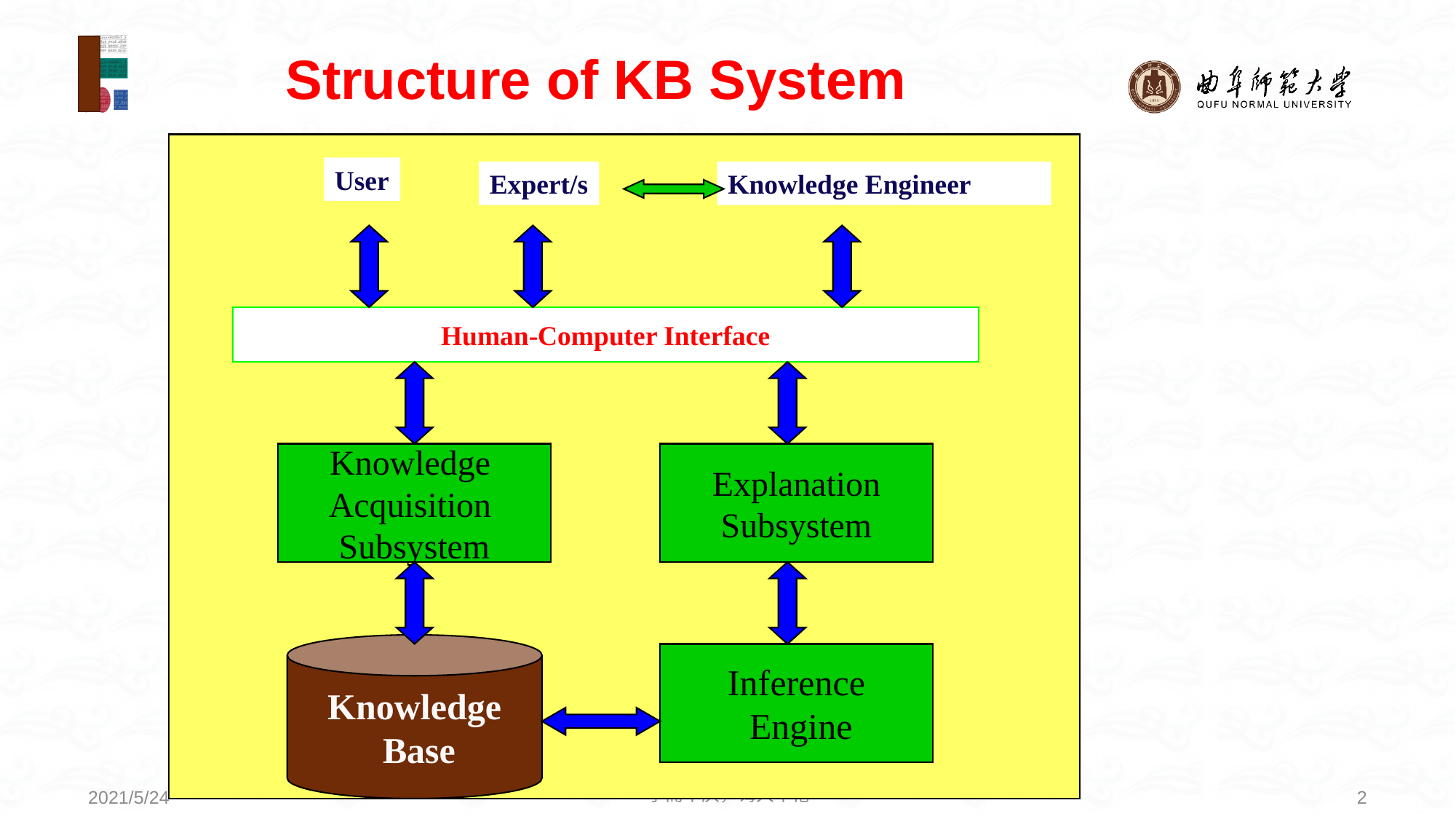

# Structure of KB System

User
Expert/s
Knowledge Engineer

Human-Computer Interface

Knowledge
Acquisition
Subsystem
Explanation
Subsystem

Knowledge
 Base
Inference
 Engine

学而不厌，诲人不倦
2
2021/5/24